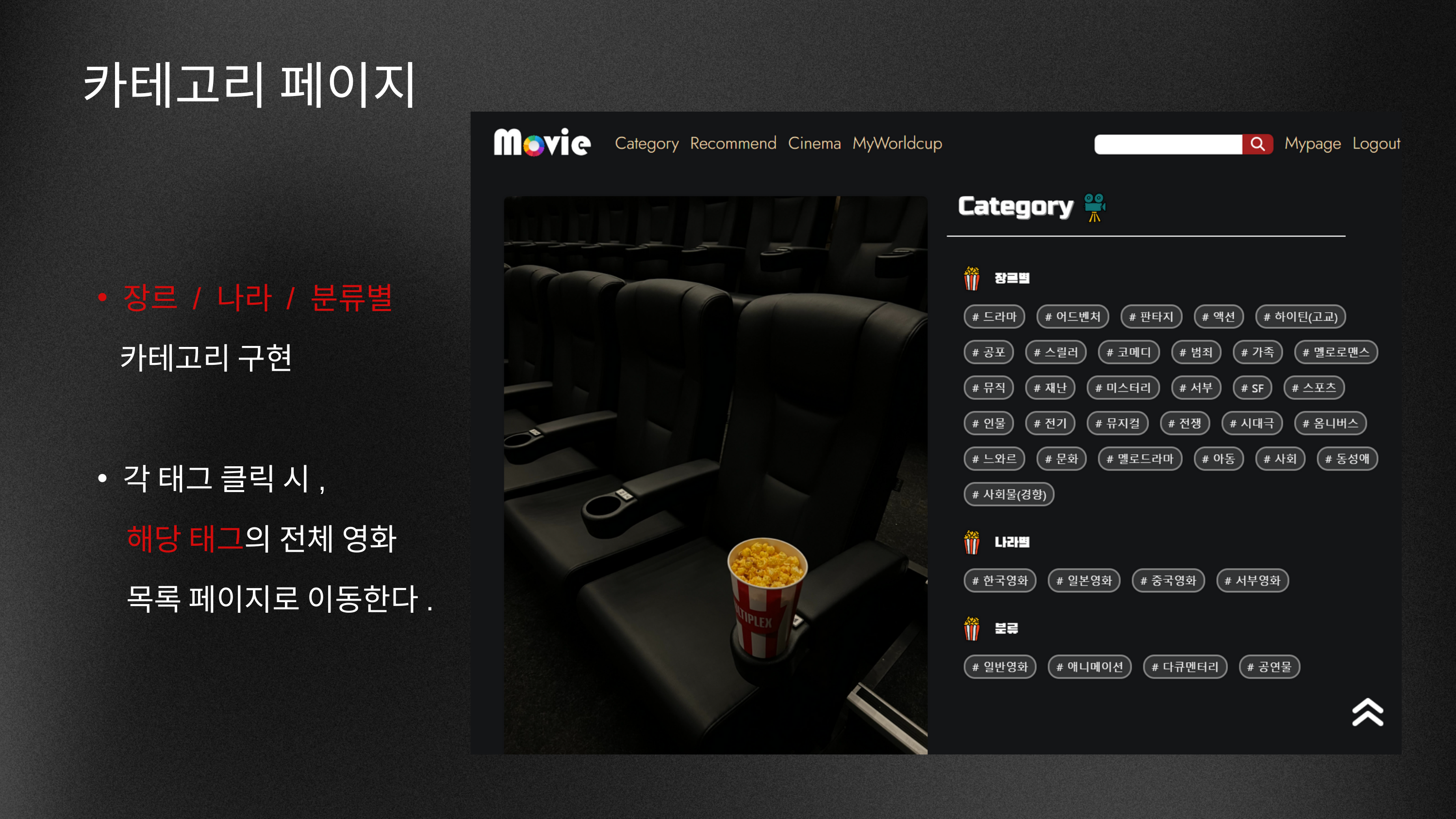

카테고리 페이지

장르 / 나라 / 분류별
      카테고리 구현

각 태그 클릭 시,
       해당 태그의 전체 영화
       목록 페이지로 이동한다.